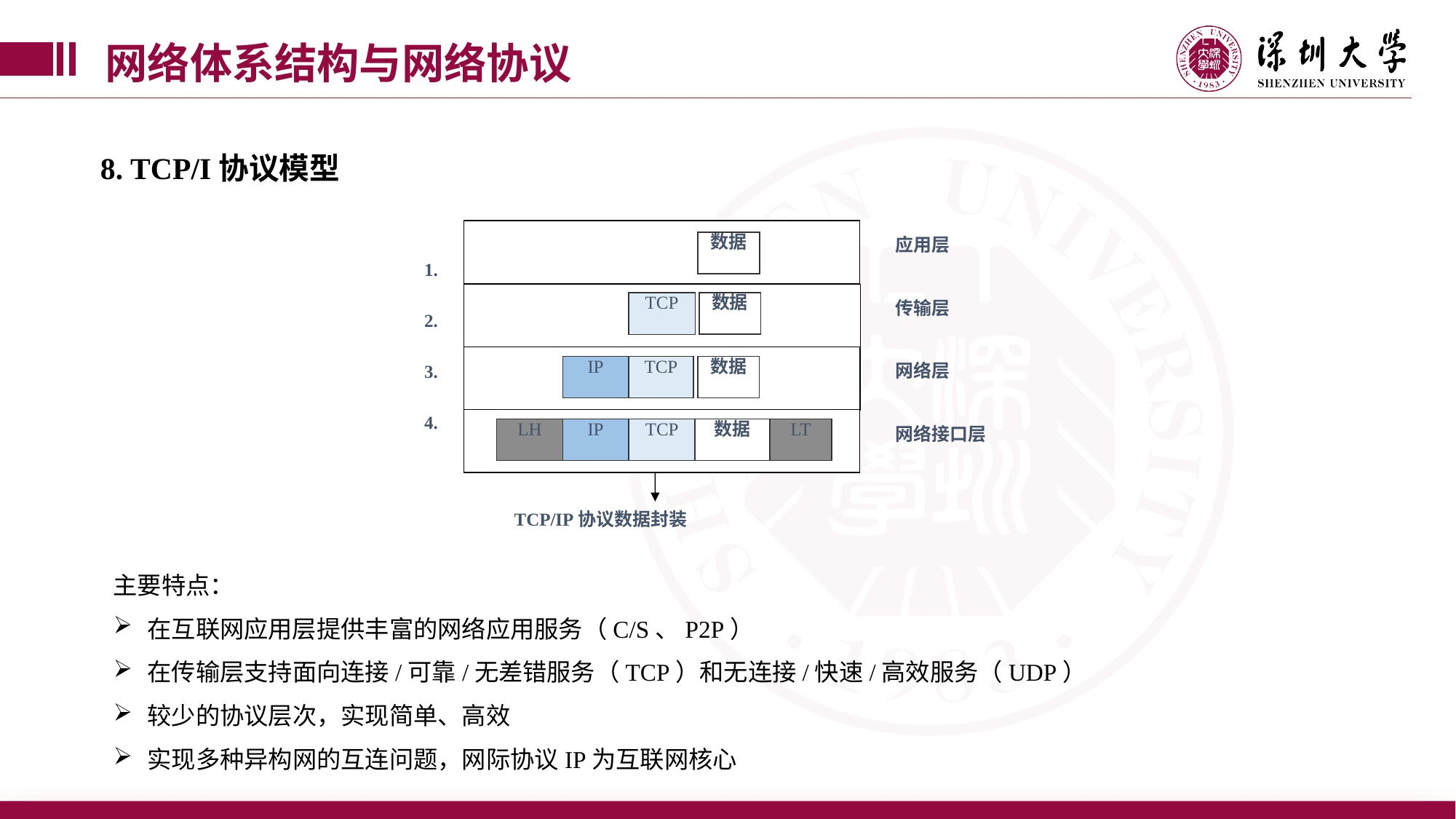

网络体系结构与网络协议

8. TCP/I协议模型

应用层
数据
1.
2.
3.
4.
传输层

TCP
数据
网络层

IP
TCP
数据

网络接口层
LH
IP
TCP
数据
LT

          TCP/IP协议数据封装
主要特点：
在互联网应用层提供丰富的网络应用服务（C/S、P2P）
在传输层支持面向连接/可靠/无差错服务（TCP）和无连接/快速/高效服务（UDP）
较少的协议层次，实现简单、高效
实现多种异构网的互连问题，网际协议IP为互联网核心